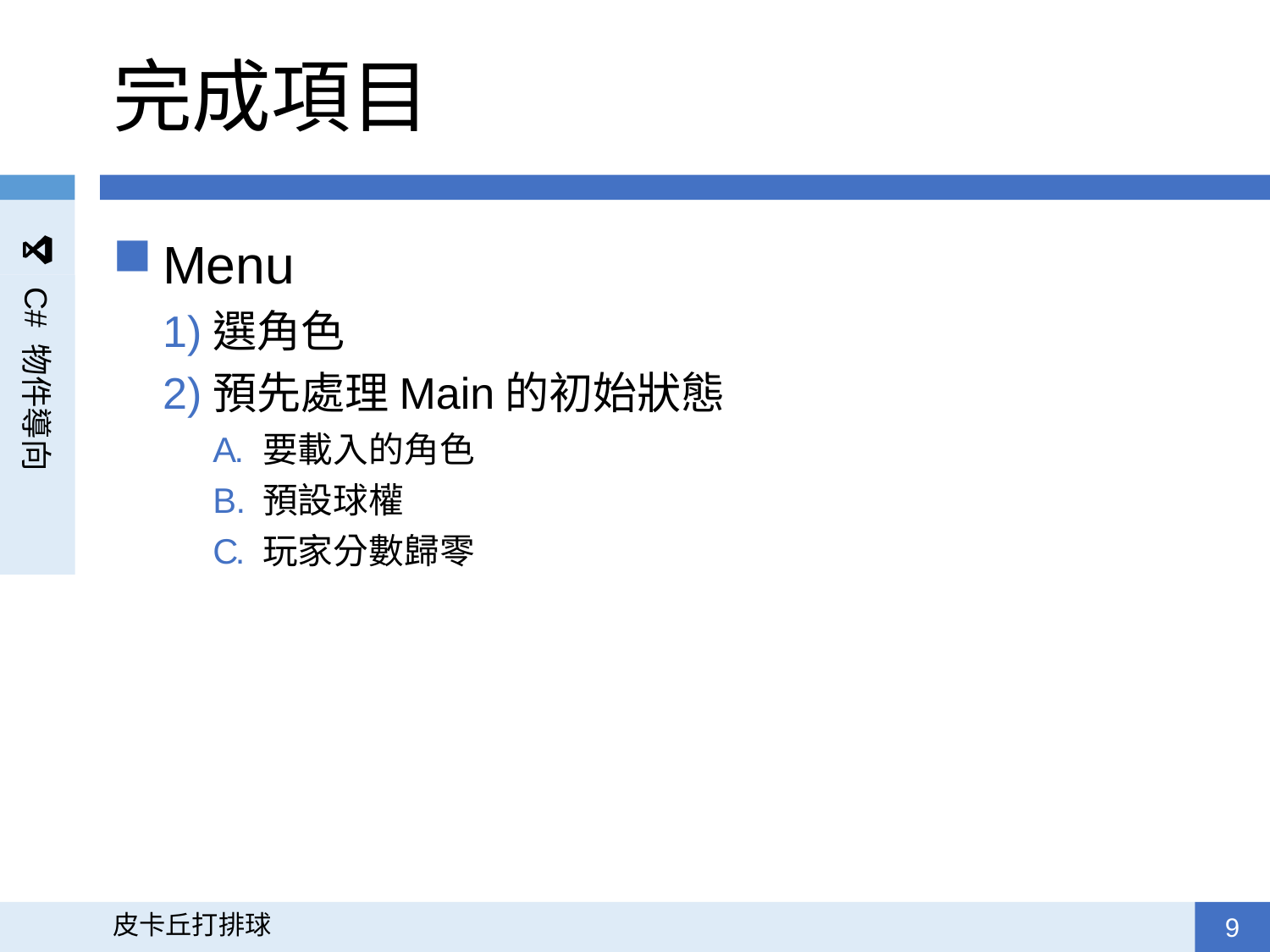

# 完成項目
Menu
選角色
預先處理Main的初始狀態
要載入的角色
預設球權
玩家分數歸零

9
皮卡丘打排球